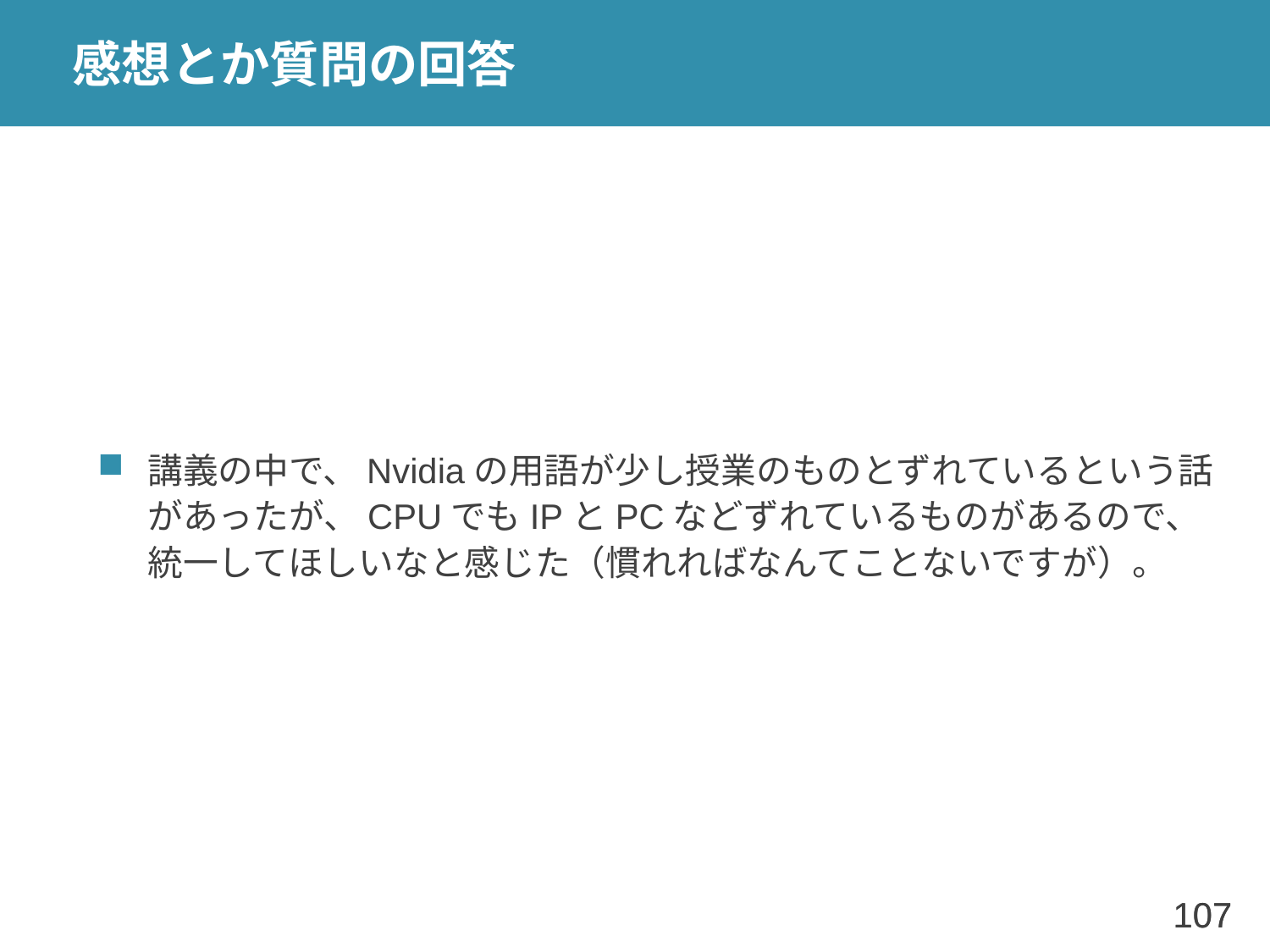

# 感想とか質問の回答
講義の中で、Nvidiaの用語が少し授業のものとずれているという話があったが、CPUでもIPとPCなどずれているものがあるので、統一してほしいなと感じた（慣れればなんてことないですが）。